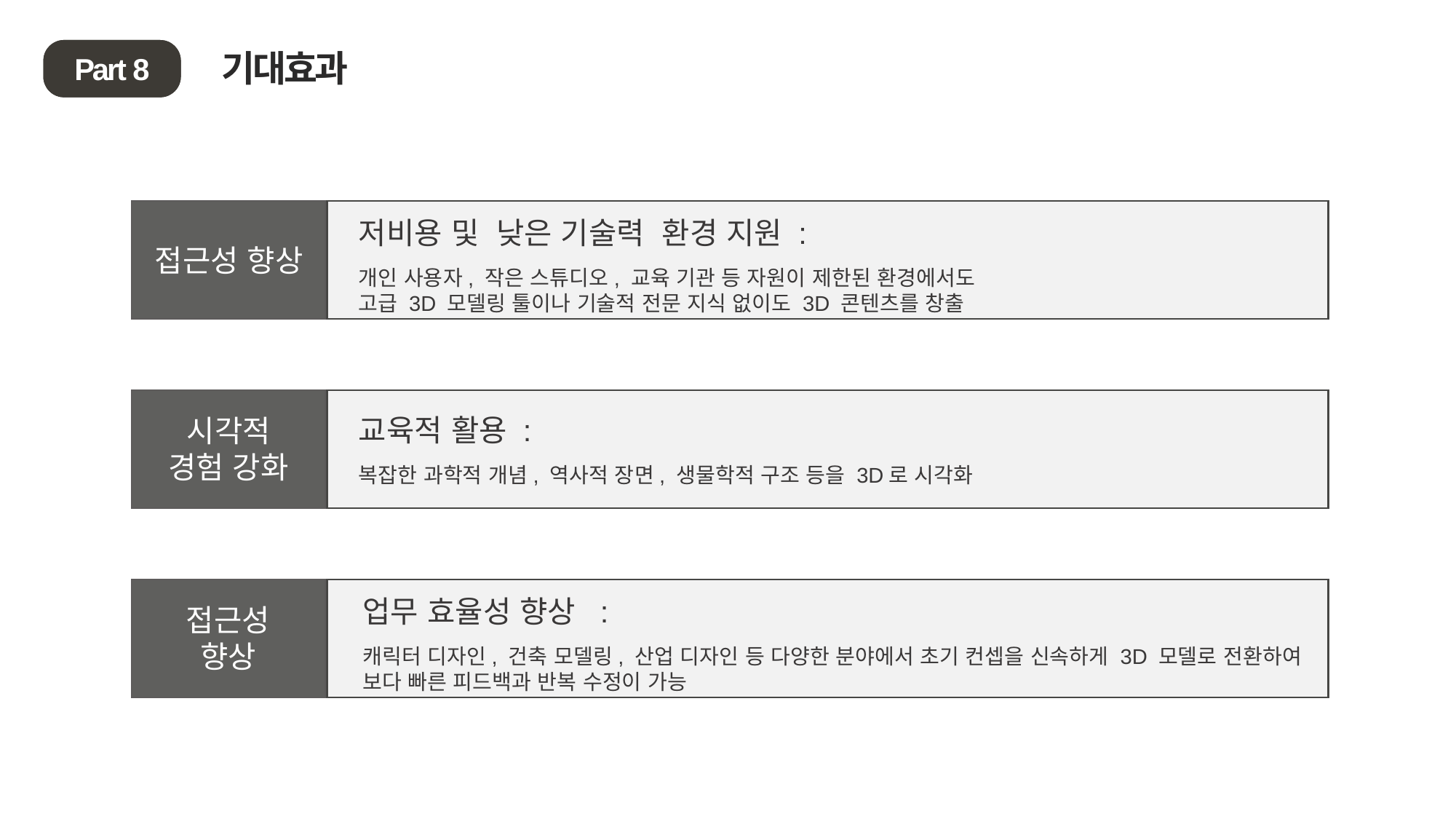

기대효과
Part 8

저비용 및  낮은 기술력  환경 지원 :

개인 사용자, 작은 스튜디오, 교육 기관 등 자원이 제한된 환경에서도
고급 3D 모델링 툴이나 기술적 전문 지식 없이도 3D 콘텐츠를 창출
접근성 향상

교육적 활용 :

복잡한 과학적 개념, 역사적 장면, 생물학적 구조 등을 3D로 시각화
시각적
경험 강화

업무 효율성 향상  :

캐릭터 디자인, 건축 모델링, 산업 디자인 등 다양한 분야에서 초기 컨셉을 신속하게 3D 모델로 전환하여
보다 빠른 피드백과 반복 수정이 가능
접근성
향상